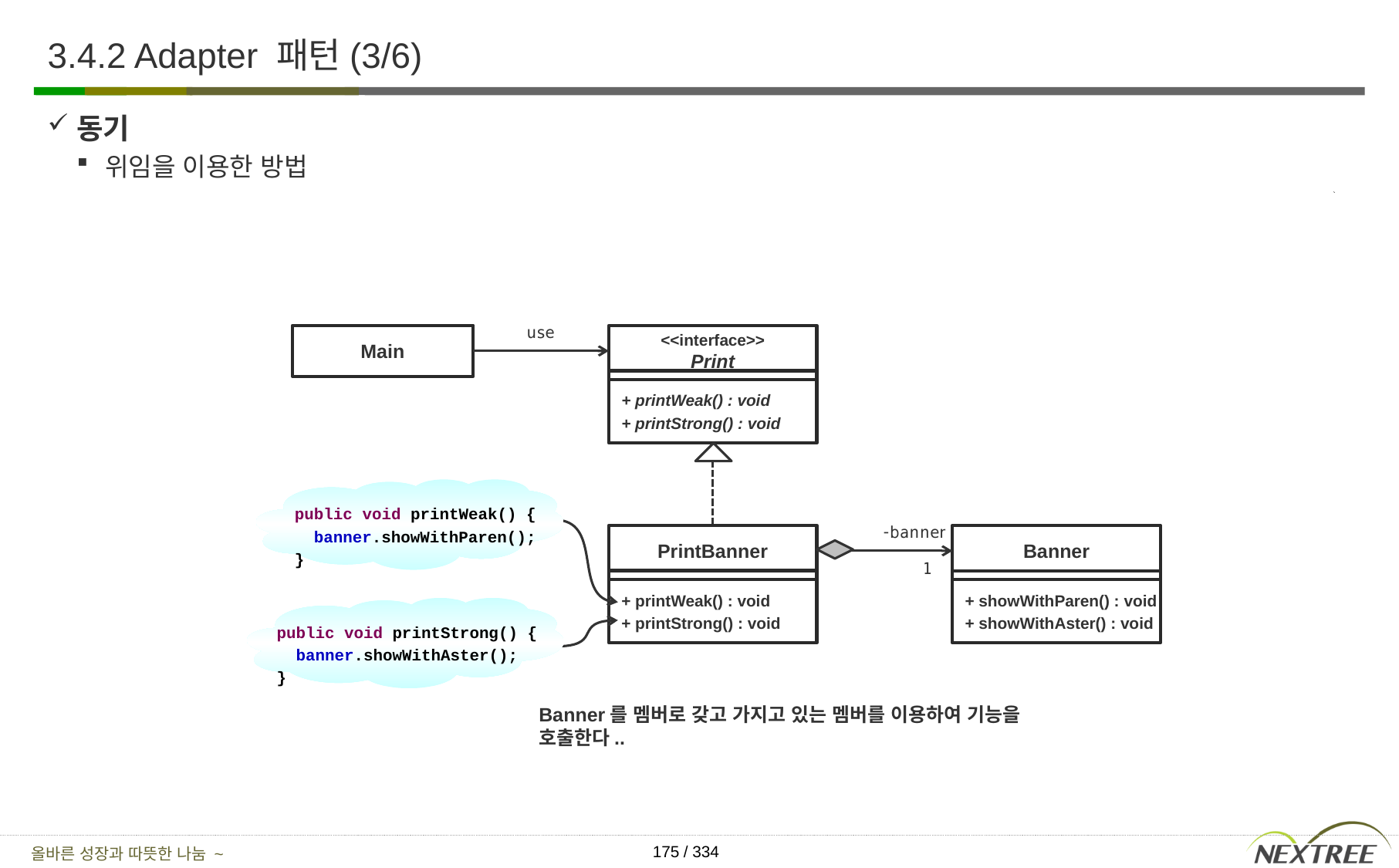

# 3.4.2 Adapter 패턴(3/6)
동기
위임을 이용한 방법
use
Main
<<interface>>
Print

+ printWeak() : void
+ printStrong() : void

public void printWeak() {
  banner.showWithParen();
}

-banner
PrintBanner
Banner

1

+ printWeak() : void
+ printStrong() : void
+ showWithParen() : void
+ showWithAster() : void

public void printStrong() {
  banner.showWithAster();
}

Banner를 멤버로 갖고 가지고 있는 멤버를 이용하여 기능을 호출한다..